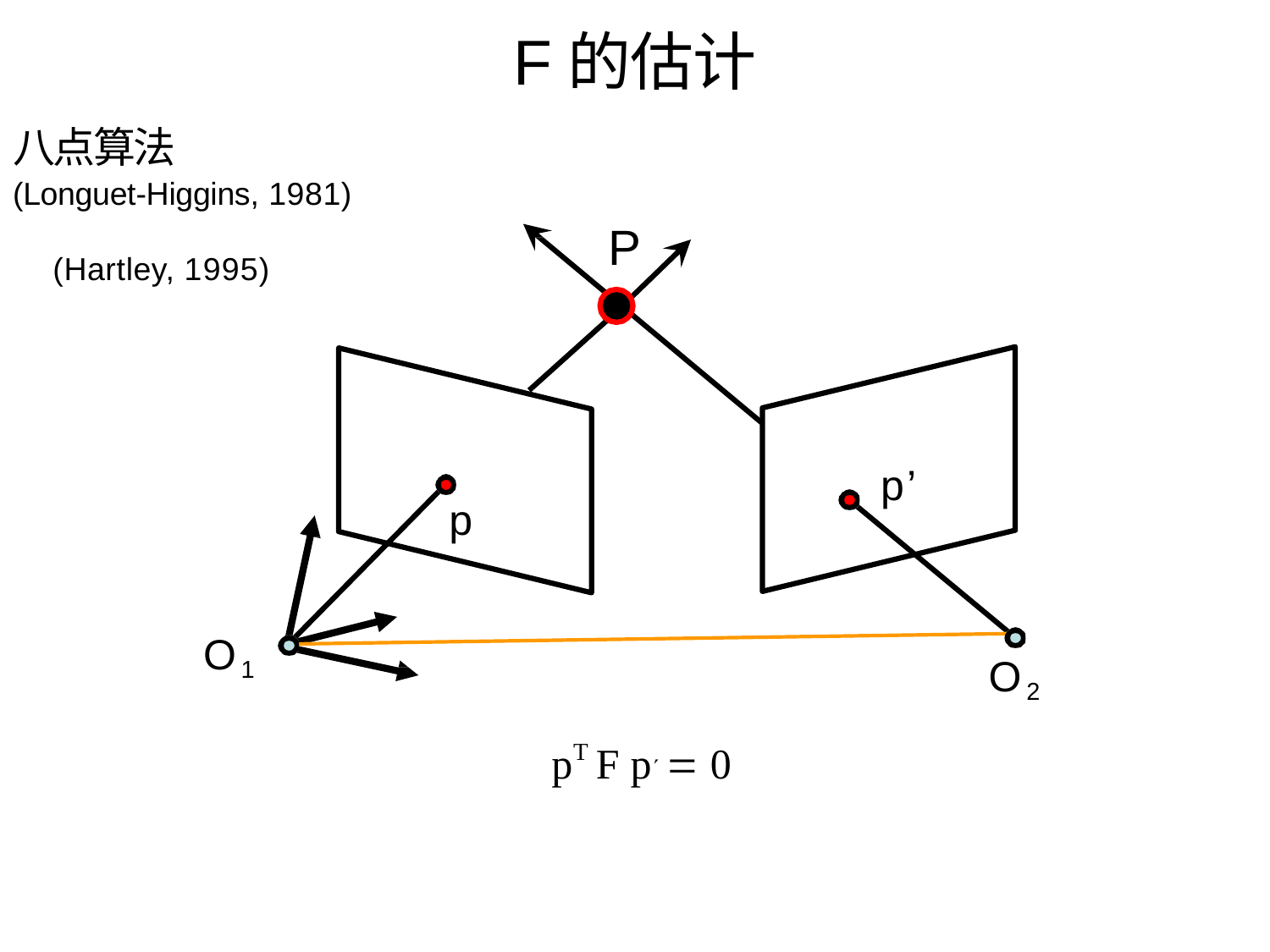

# F的估计
八点算法
(Longuet-Higgins, 1981)
P

(Hartley, 1995)

p’

p

O1

O2
pT F p′ = 0